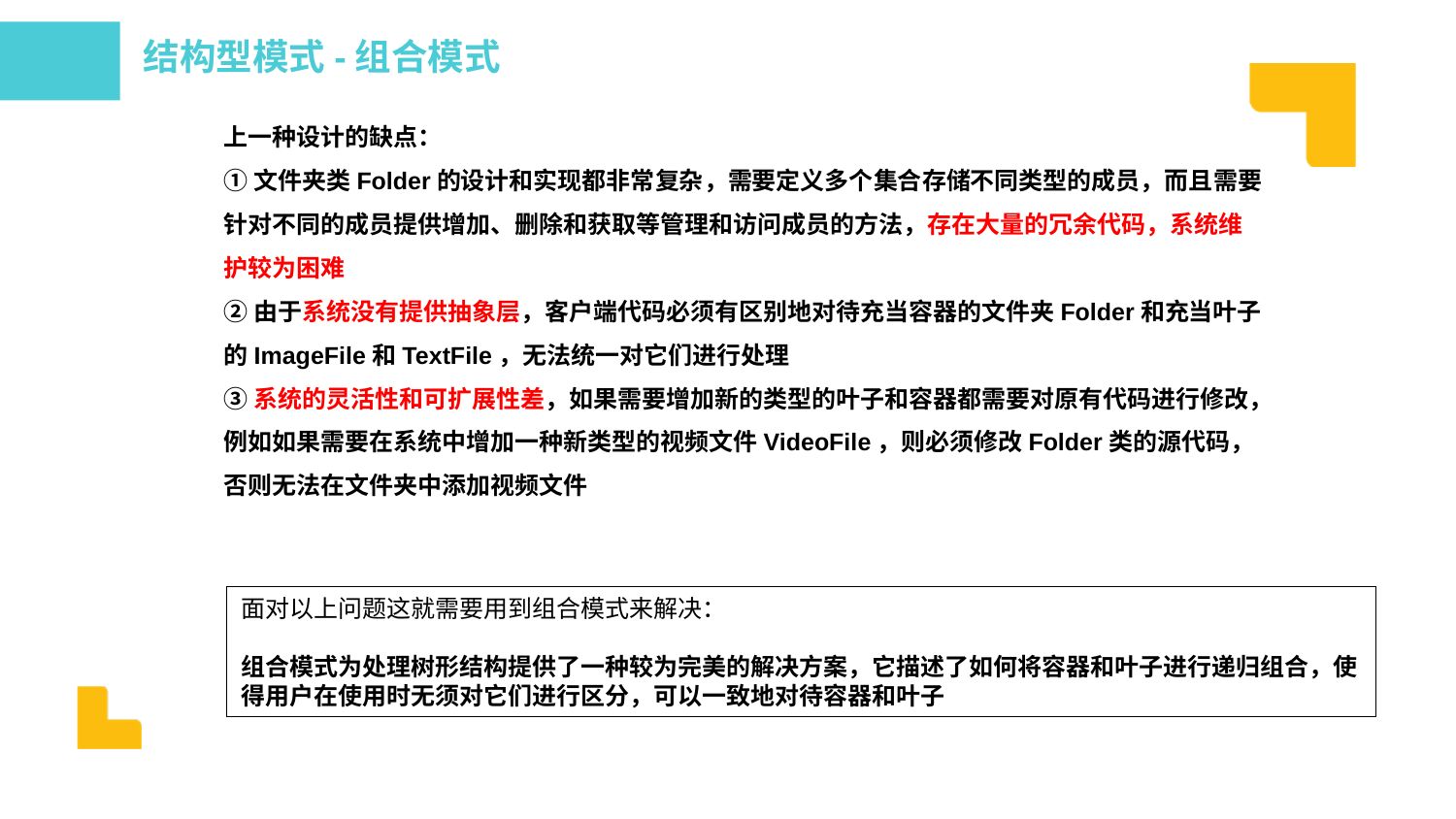

结构型模式-组合模式
上一种设计的缺点：
①文件夹类Folder的设计和实现都非常复杂，需要定义多个集合存储不同类型的成员，而且需要针对不同的成员提供增加、删除和获取等管理和访问成员的方法，存在大量的冗余代码，系统维护较为困难
②由于系统没有提供抽象层，客户端代码必须有区别地对待充当容器的文件夹Folder和充当叶子的ImageFile和TextFile，无法统一对它们进行处理
③系统的灵活性和可扩展性差，如果需要增加新的类型的叶子和容器都需要对原有代码进行修改，例如如果需要在系统中增加一种新类型的视频文件VideoFile，则必须修改Folder类的源代码，否则无法在文件夹中添加视频文件
面对以上问题这就需要用到组合模式来解决：

组合模式为处理树形结构提供了一种较为完美的解决方案，它描述了如何将容器和叶子进行递归组合，使得用户在使用时无须对它们进行区分，可以一致地对待容器和叶子